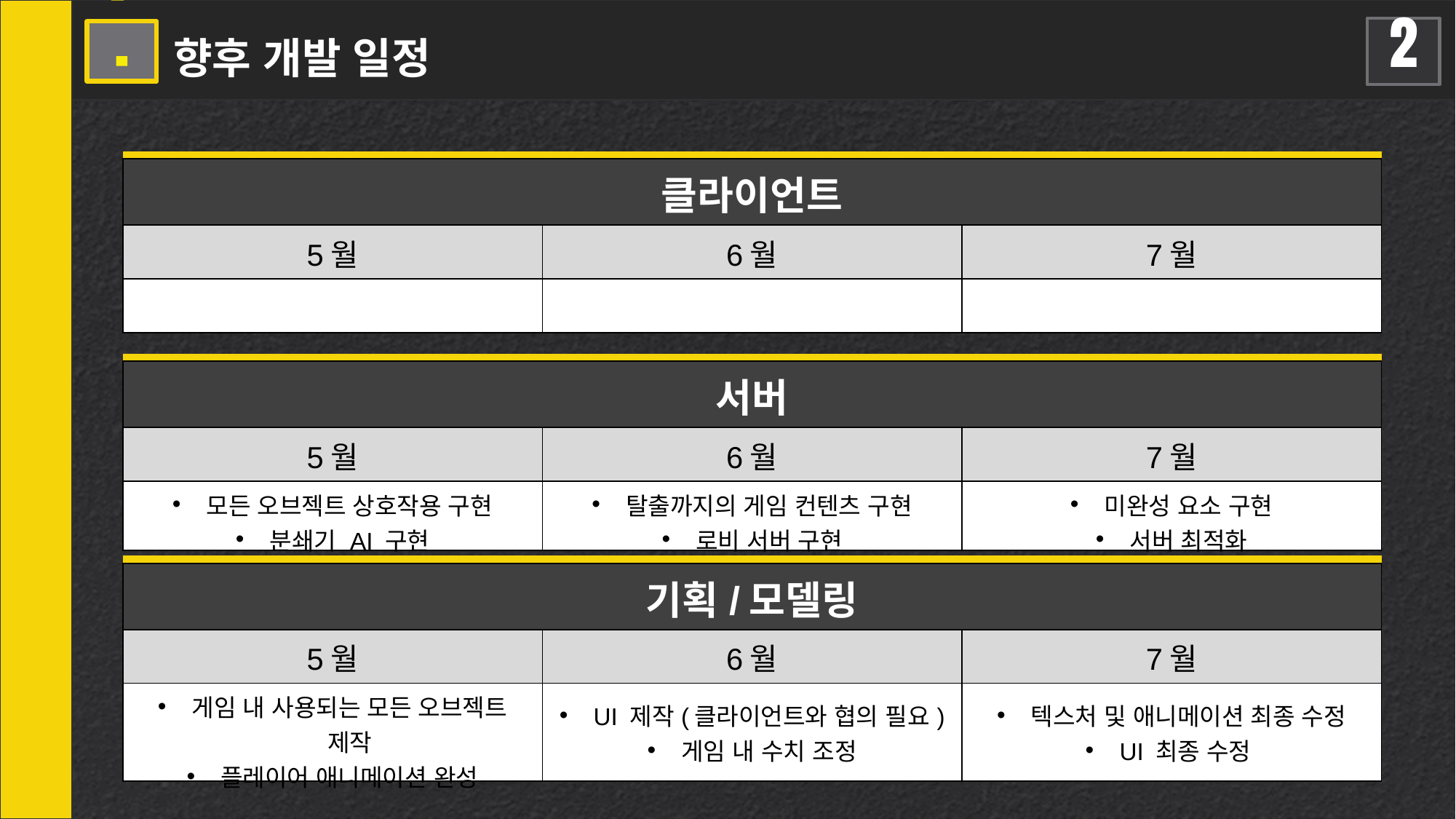

2
7 .
향후 개발 일정
| 클라이언트 |  |  |
| --- | --- | --- |
| 5월 | 6월 | 7월 |
|  |  |  |
| 서버 |  |  |
| --- | --- | --- |
| 5월 | 6월 | 7월 |
| 모든 오브젝트 상호작용 구현 분쇄기 AI 구현 | 탈출까지의 게임 컨텐츠 구현 로비 서버 구현 | 미완성 요소 구현 서버 최적화 |
| 기획/모델링 |  |  |
| --- | --- | --- |
| 5월 | 6월 | 7월 |
| 게임 내 사용되는 모든 오브젝트 제작 플레이어 애니메이션 완성 | UI 제작(클라이언트와 협의 필요) 게임 내 수치 조정 | 텍스처 및 애니메이션 최종 수정 UI 최종 수정 |